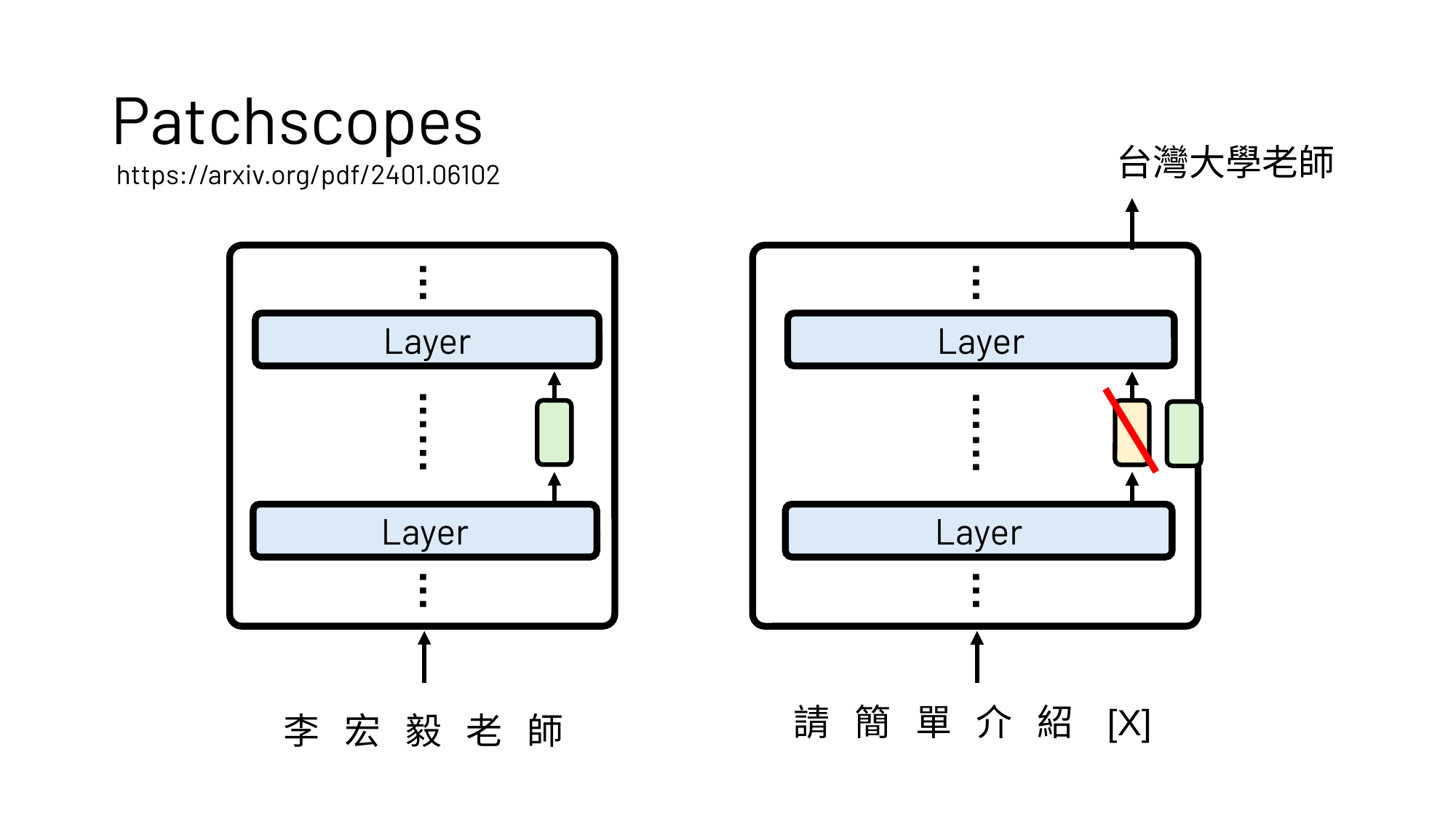

# Patchscopes
台灣大學老師
https://arxiv.org/pdf/2401.06102

…
…
Layer
Layer

……
……

Layer
Layer
…
…
請   簡   單   介   紹   [X]
李   宏   毅   老   師